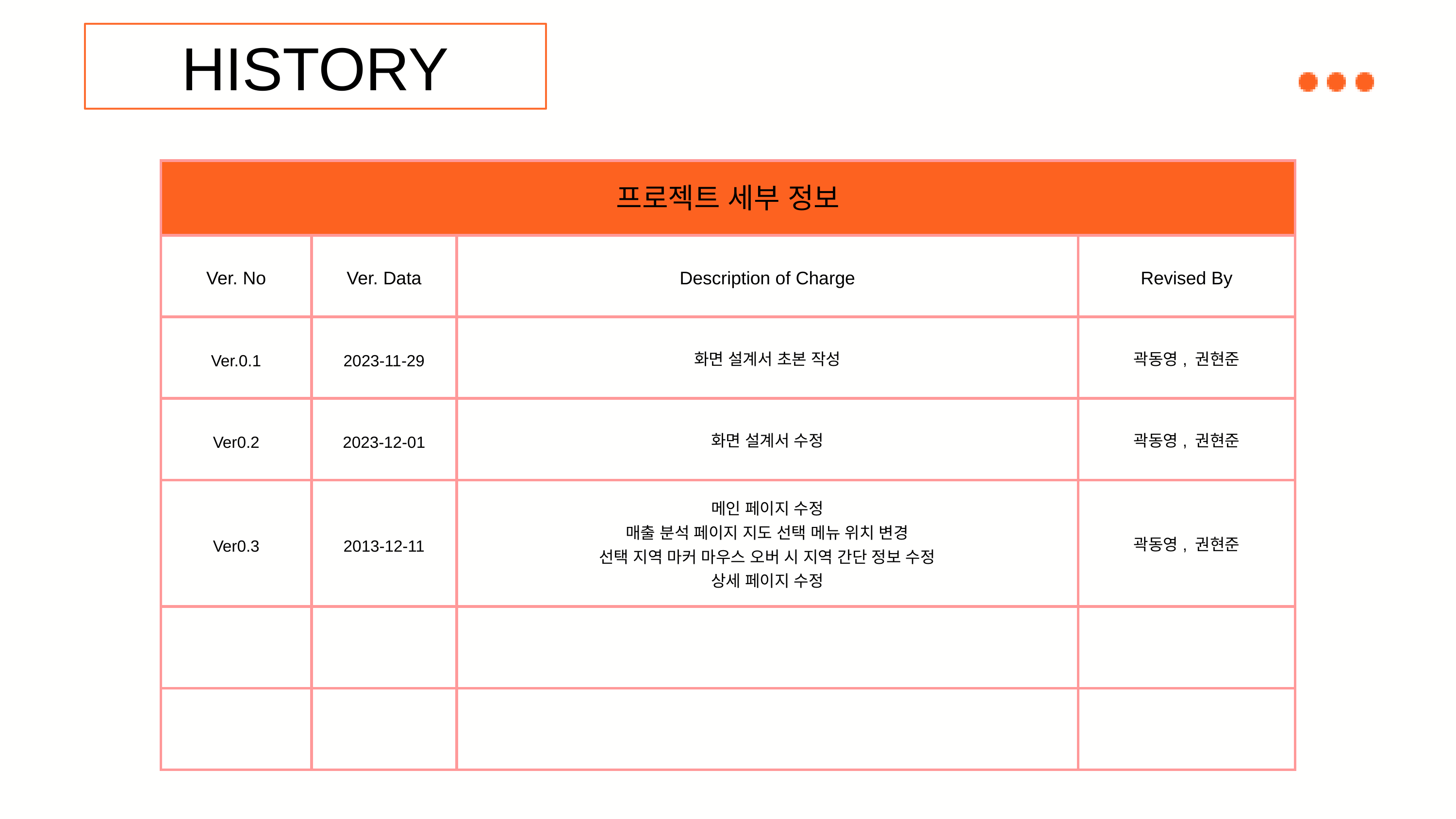

HISTORY

| 프로젝트 세부 정보 | 프로젝트 세부 정보 | 프로젝트 세부 정보 | 프로젝트 세부 정보 |
| --- | --- | --- | --- |
| Ver. No | Ver. Data | Description of Charge | Revised By |
| Ver.0.1 | 2023-11-29 | 화면 설계서 초본 작성 | 곽동영, 권현준 |
| Ver0.2 | 2023-12-01 | 화면 설계서 수정 | 곽동영, 권현준 |
| Ver0.3 | 2013-12-11 | 메인 페이지 수정 매출 분석 페이지 지도 선택 메뉴 위치 변경 선택 지역 마커 마우스 오버 시 지역 간단 정보 수정 상세 페이지 수정 | 곽동영, 권현준 |
|  |  |  |  |
|  |  |  |  |